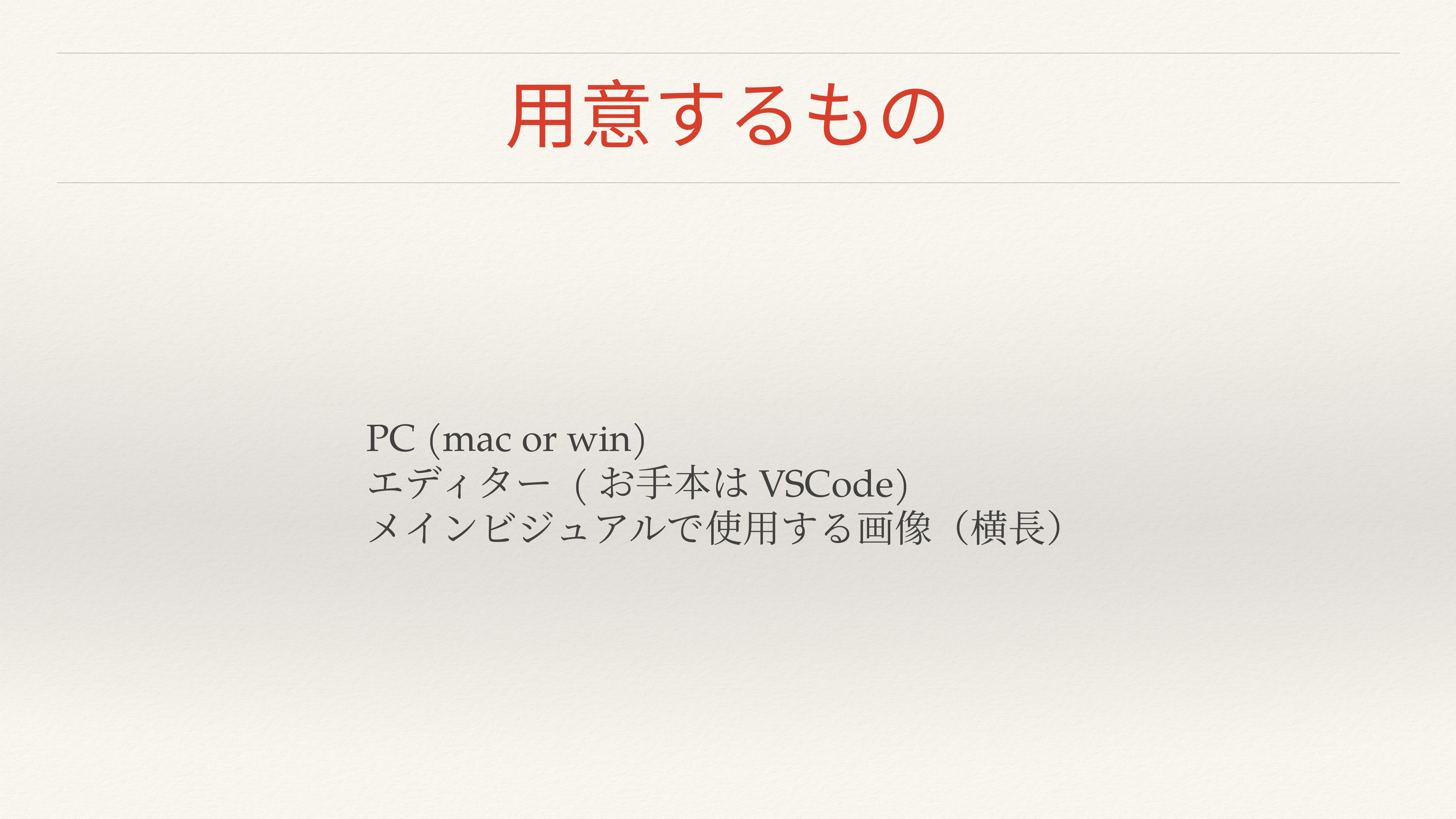

# 用意するもの
PC (mac or win)
エディター (お手本はVSCode)
メインビジュアルで使用する画像（横長）